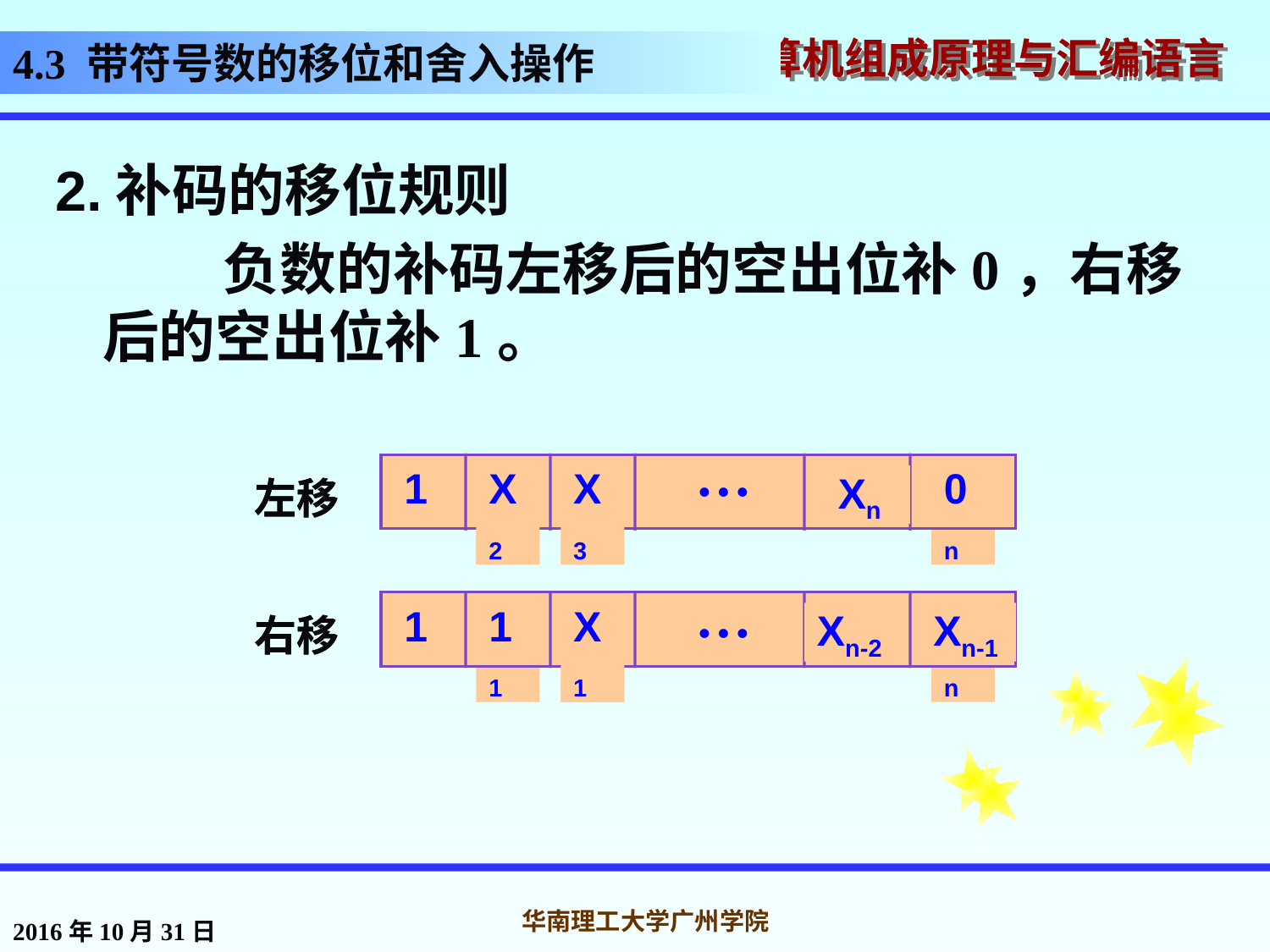

4.3 带符号数的移位和舍入操作
2.补码的移位规则
            负数的补码左移后的空出位补0，右移后的空出位补1。
…

左移
1
X1
X2
Xn-1
Xn
…

左移
1
X2
X3
Xn
0
…

右移
1
X1
X2
Xn-1
Xn
…

右移
1
1
X1
Xn-2
Xn-1
2016年10月31日
华南理工大学广州学院